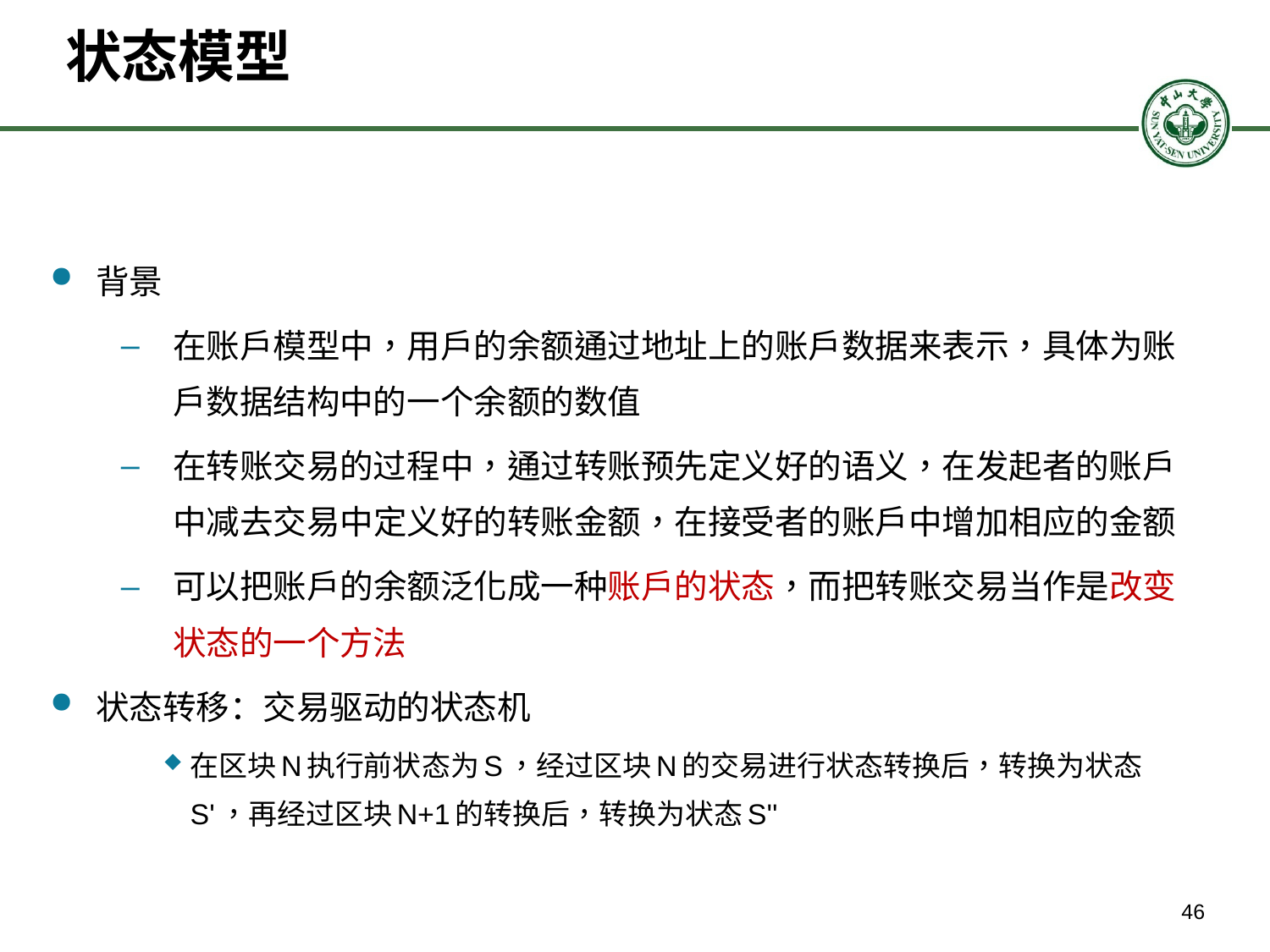

# 状态模型
背景
在账户模型中，用户的余额通过地址上的账户数据来表示，具体为账户数据结构中的一个余额的数值
在转账交易的过程中，通过转账预先定义好的语义，在发起者的账户中减去交易中定义好的转账金额，在接受者的账户中增加相应的金额
可以把账户的余额泛化成一种账户的状态，而把转账交易当作是改变状态的一个方法
状态转移：交易驱动的状态机
在区块N执行前状态为S，经过区块N的交易进行状态转换后，转换为状态S'，再经过区块N+1的转换后，转换为状态S''